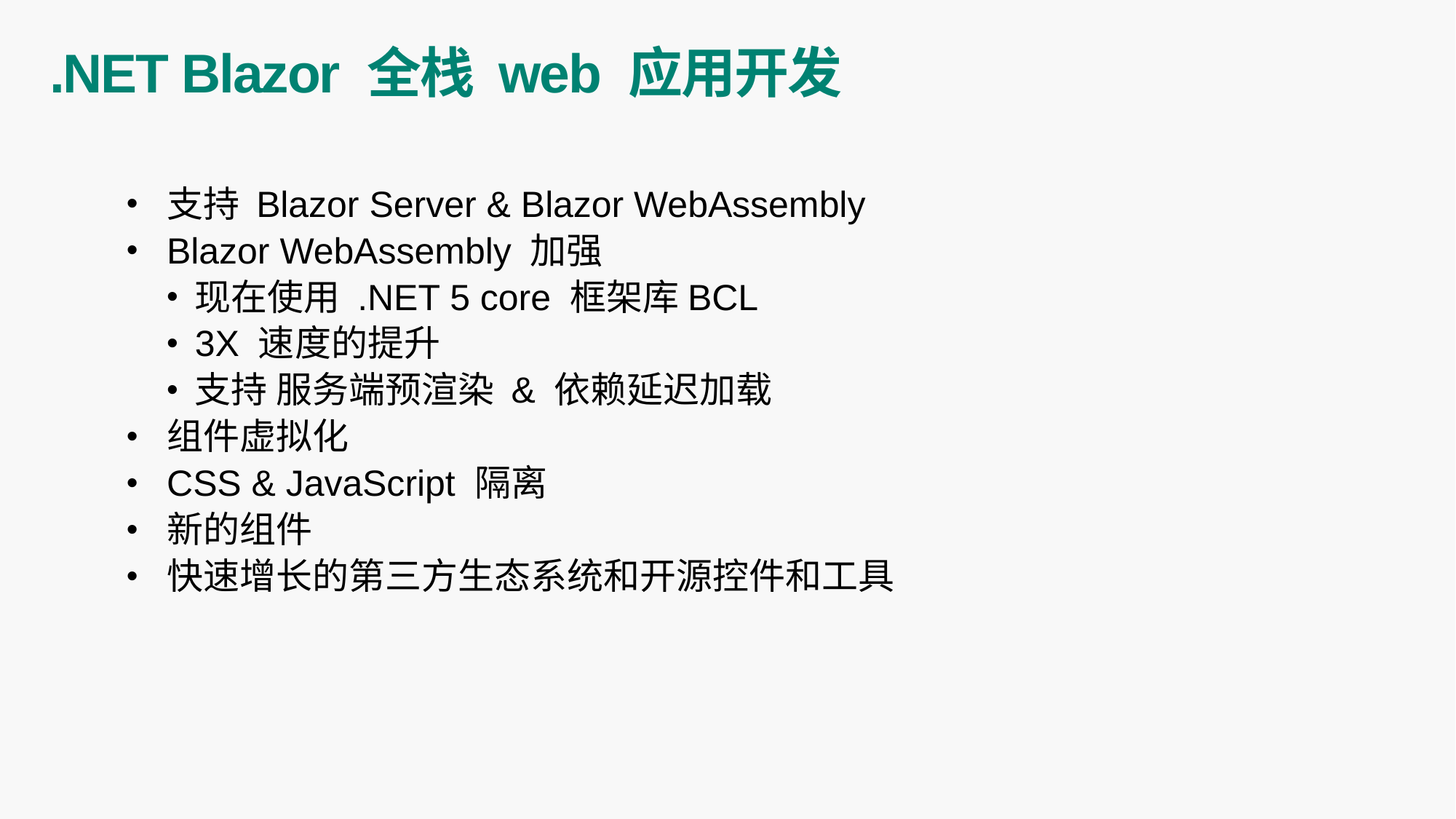

# .NET Blazor 全栈 web 应用开发
支持 Blazor Server & Blazor WebAssembly
Blazor WebAssembly 加强
现在使用 .NET 5 core 框架库BCL
3X 速度的提升
支持 服务端预渲染 & 依赖延迟加载
组件虚拟化
CSS & JavaScript 隔离
新的组件
快速增长的第三方生态系统和开源控件和工具